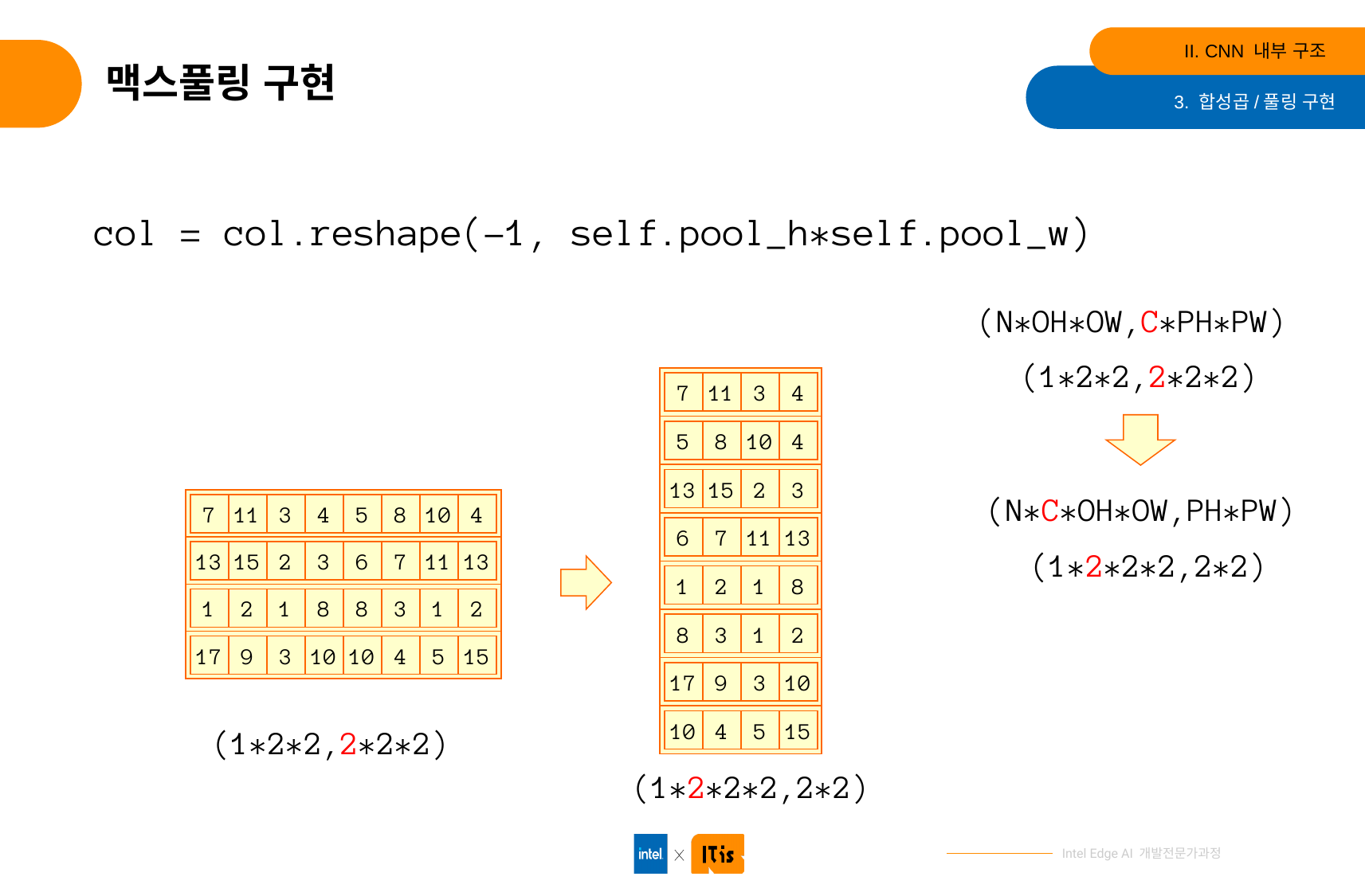

II. CNN 내부 구조
# 맥스풀링 구현
3. 합성곱/풀링 구현
col = col.reshape(-1, self.pool_h*self.pool_w)
(N*OH*OW,C*PH*PW)
(1*2*2,2*2*2)

7
11
3
4

5
8
10
4

13
15
2
3
(N*C*OH*OW,PH*PW)

7
11
3
4
5
8
10
4

6
7
11
13

(1*2*2*2,2*2)
13
15
2
3
6
7
11
13

1
2
1
8

1
2
1
8
8
3
1
2

8
3
1
2

17
9
3
10
10
4
5
15

17
9
3
10

10
4
5
15
(1*2*2,2*2*2)
(1*2*2*2,2*2)